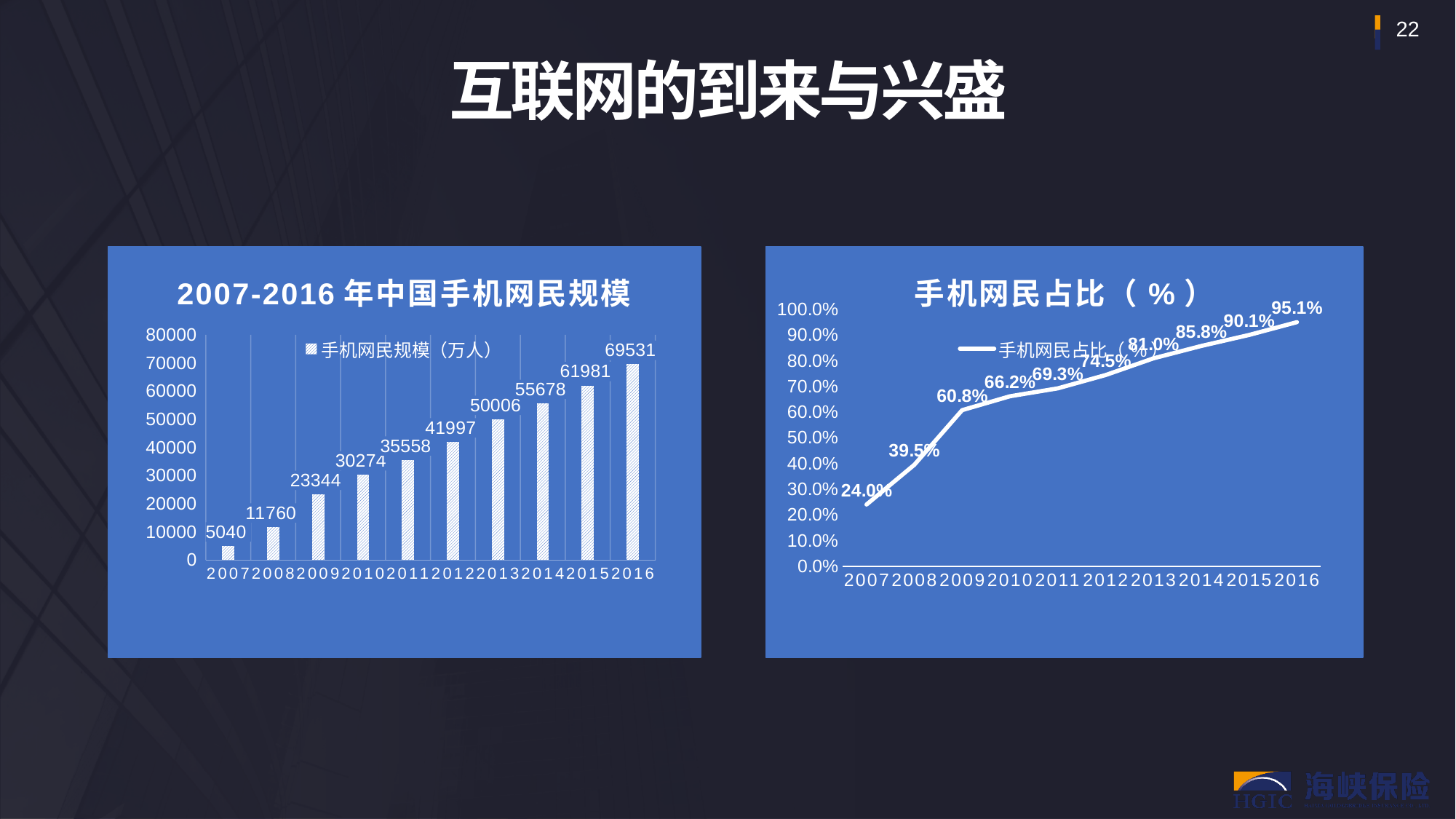

互联网的到来与兴盛

### Chart: 2007-2016年中国手机网民规模

| Category |  |
|---|---|
| 2007 | 5040.0 |
| 2008 | 11760.0 |
| 2009 | 23344.0 |
| 2010 | 30274.0 |
| 2011 | 35558.0 |
| 2012 | 41997.0 |
| 2013 | 50006.0 |
| 2014 | 55678.0 |
| 2015 | 61981.0 |
| 2016 | 69531.0 |

### Chart: 手机网民占比（%）

| Category |  |
|---|---|
| 2007 | 0.24 |
| 2008 | 0.395 |
| 2009 | 0.608 |
| 2010 | 0.662 |
| 2011 | 0.693 |
| 2012 | 0.745 |
| 2013 | 0.81 |
| 2014 | 0.858 |
| 2015 | 0.901 |
| 2016 | 0.951 |